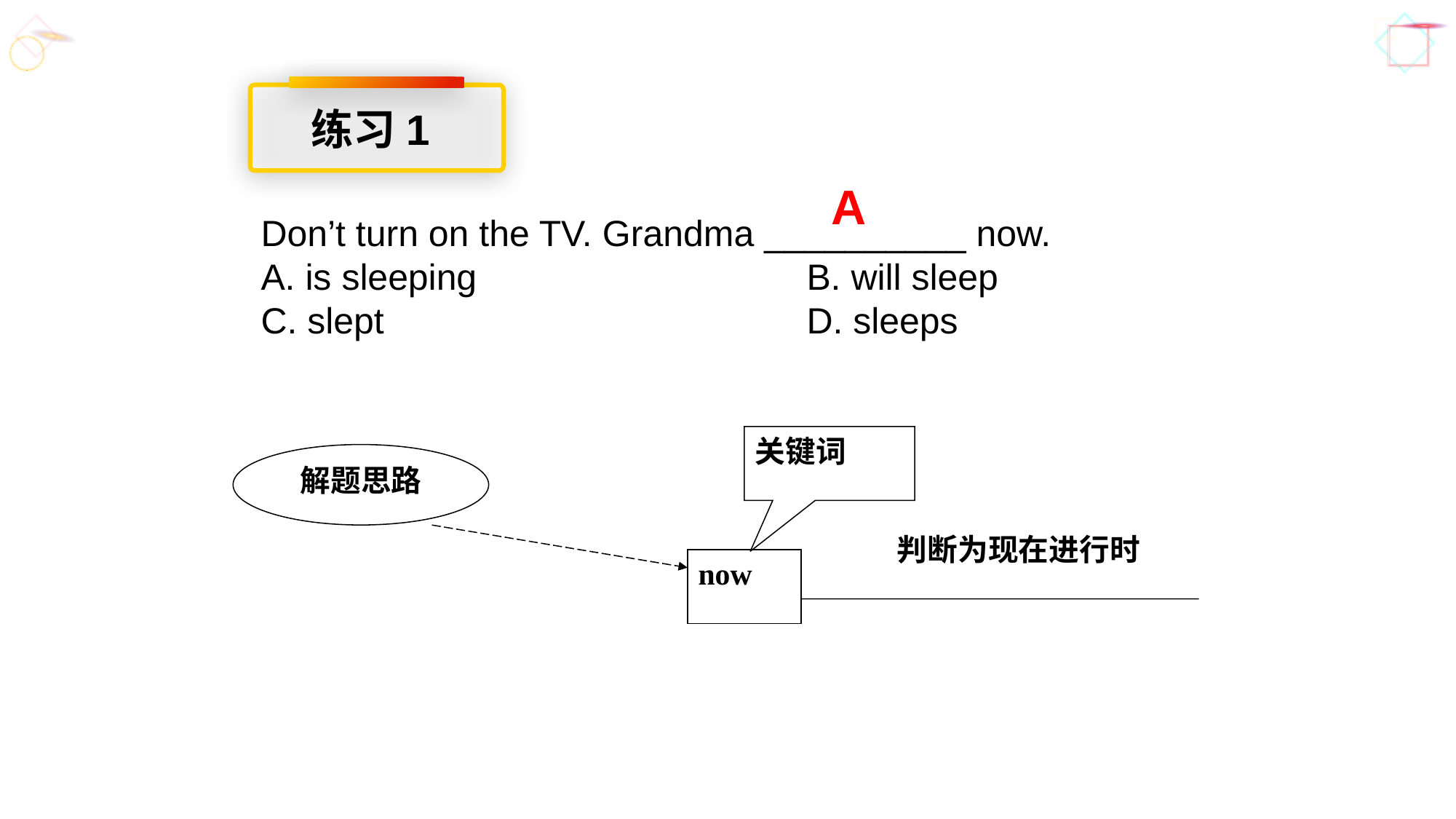

练习1

A
Don’t turn on the TV. Grandma __________ now.
A. is sleeping				B. will sleep
C. slept				D. sleeps
关键词
解题思路

判断为现在进行时
now